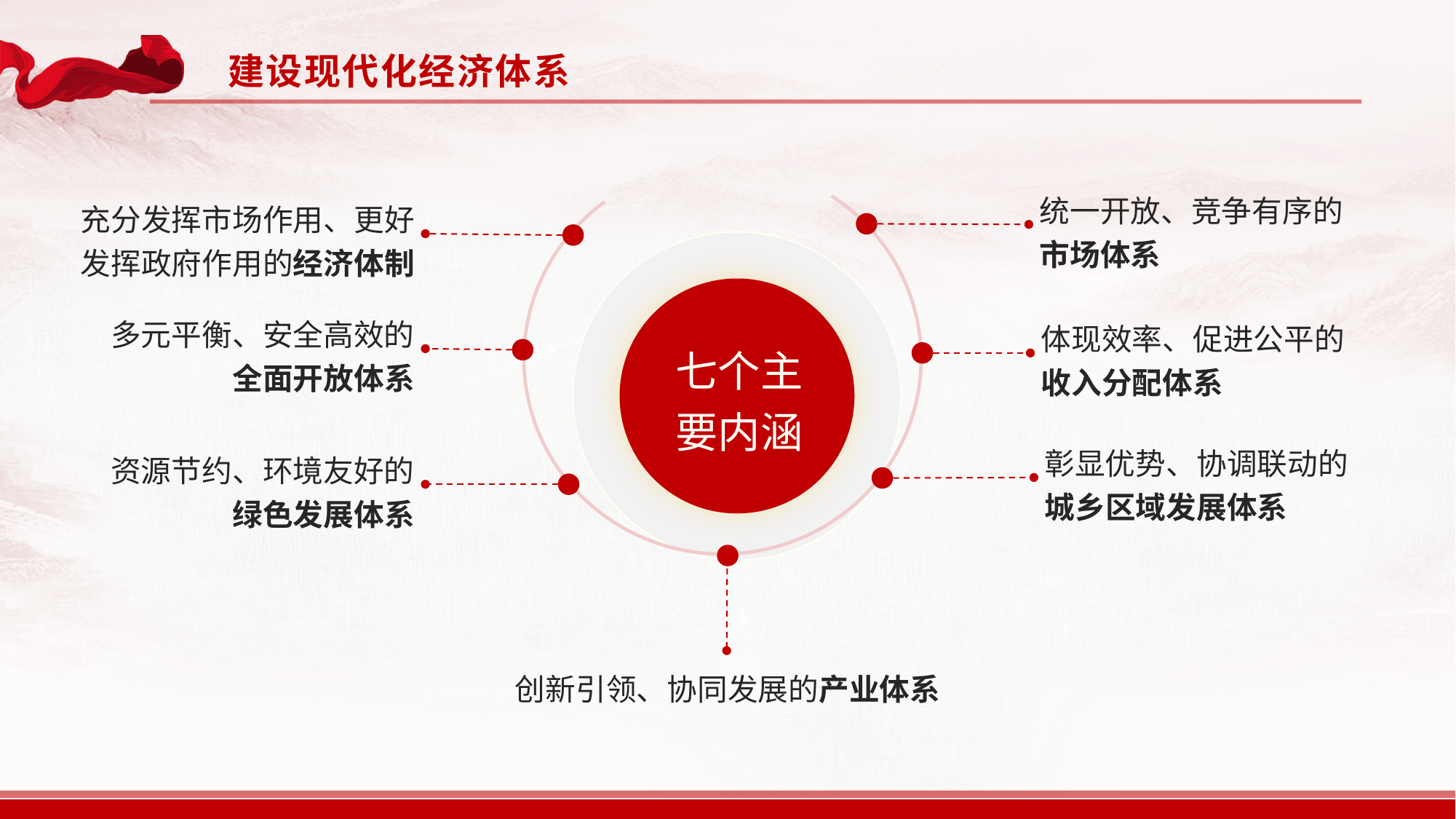

建设现代化经济体系

统一开放、竞争有序的
市场体系
充分发挥市场作用、更好发挥政府作用的经济体制

七个主要内涵
多元平衡、安全高效的
全面开放体系
体现效率、促进公平的
收入分配体系

彰显优势、协调联动的城乡区域发展体系
资源节约、环境友好的
绿色发展体系

创新引领、协同发展的产业体系